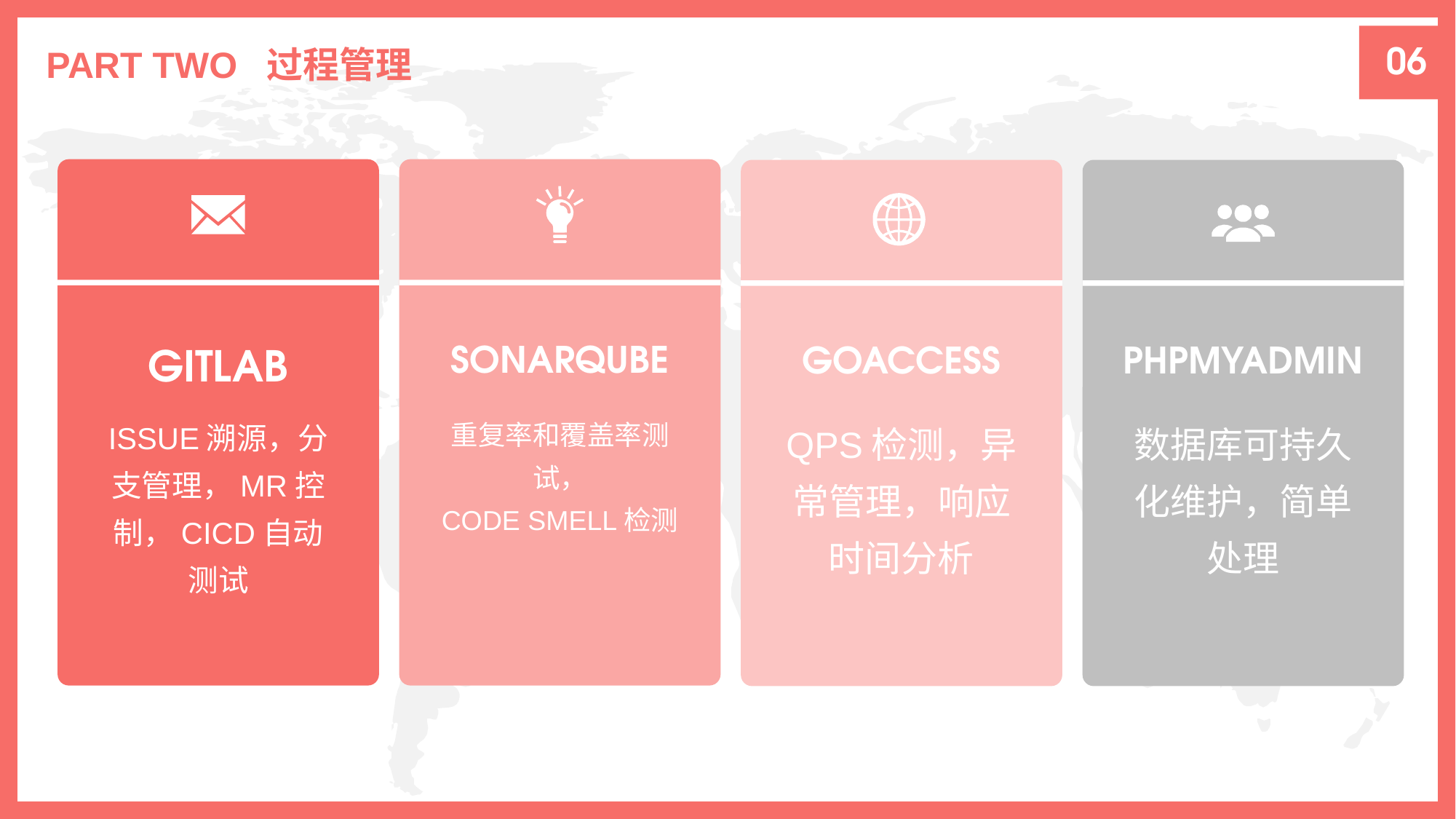

06
PART TWO  过程管理

SONARQUBE
重复率和覆盖率测试，
CODE SMELL检测

GITLAB
GOACCESS
PHPMYADMIN
ISSUE溯源，分支管理，MR控制，CICD自动测试
QPS检测，异常管理，响应时间分析
数据库可持久化维护，简单处理